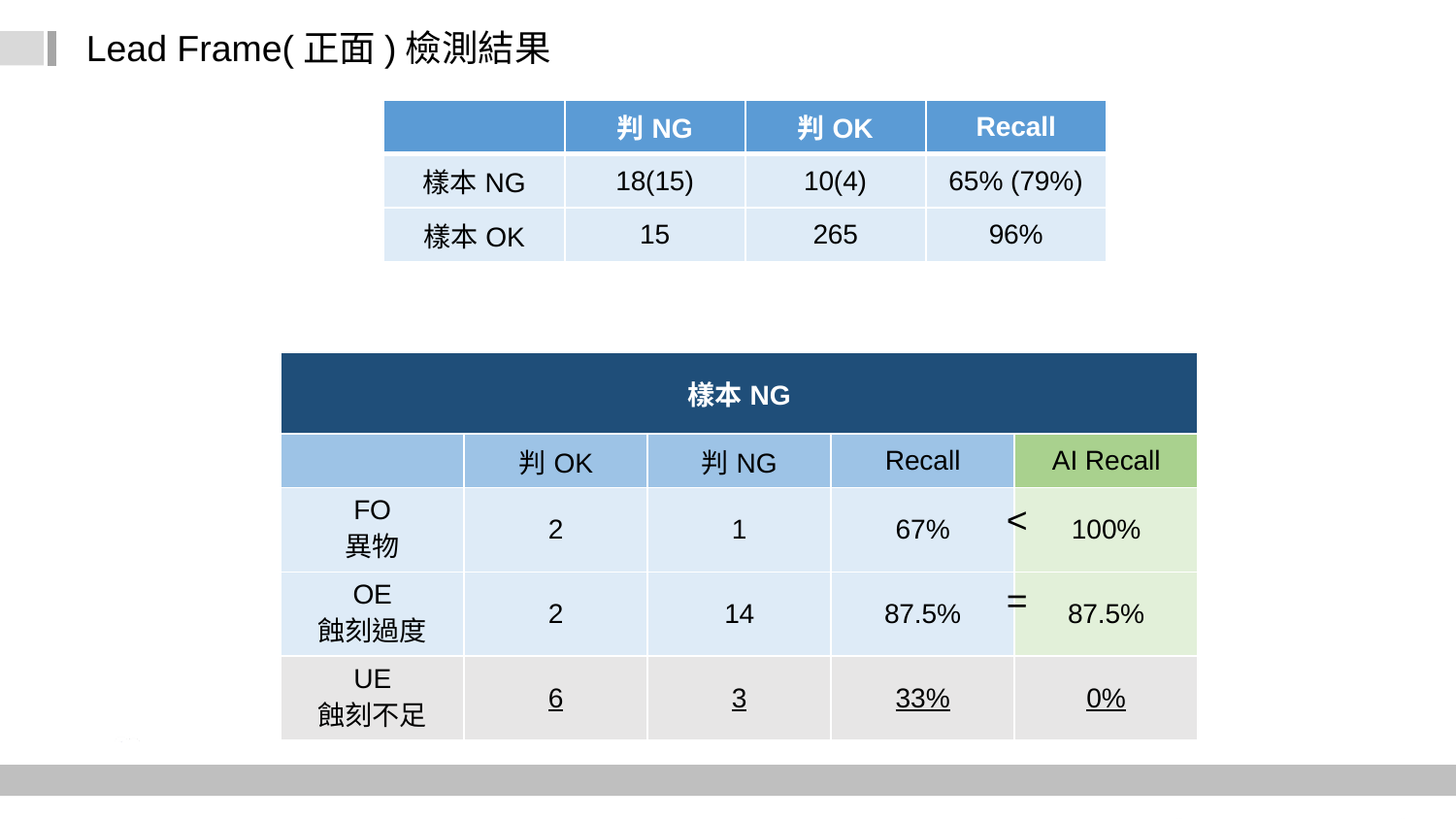

# Lead Frame(正面)檢測結果
|  | 判NG | 判OK | Recall |
| --- | --- | --- | --- |
| 樣本NG | 18(15) | 10(4) | 65% (79%) |
| 樣本OK | 15 | 265 | 96% |
| 樣本NG |  |  |  |  |
| --- | --- | --- | --- | --- |
|  | 判OK | 判NG | Recall | AI Recall |
| FO 異物 | 2 | 1 | 67% | 100% |
| OE 蝕刻過度 | 2 | 14 | 87.5% | 87.5% |
| UE 蝕刻不足 | 6 | 3 | 33% | 0% |
<
=